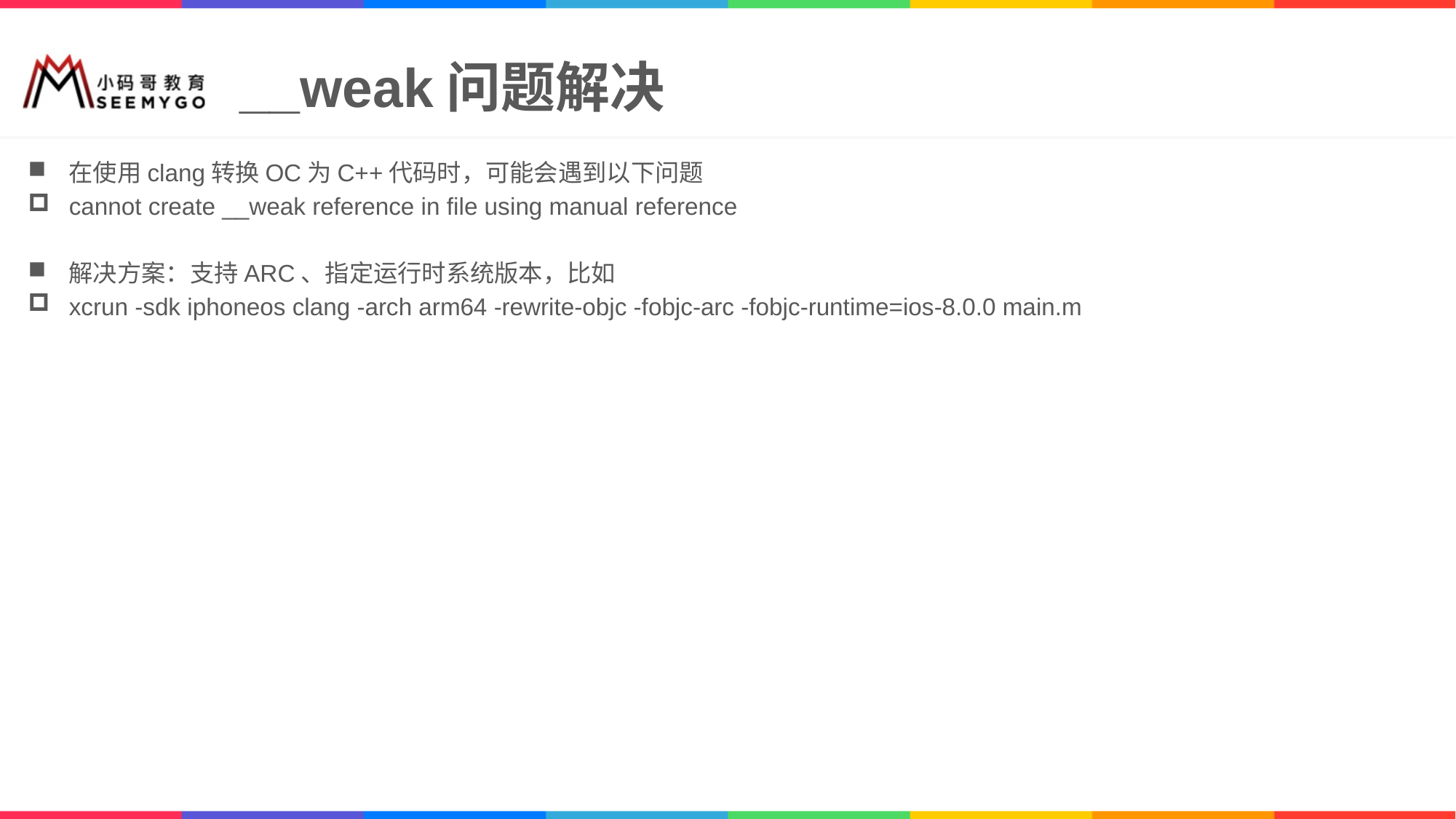

# __weak问题解决
在使用clang转换OC为C++代码时，可能会遇到以下问题
cannot create __weak reference in file using manual reference

解决方案：支持ARC、指定运行时系统版本，比如
xcrun -sdk iphoneos clang -arch arm64 -rewrite-objc -fobjc-arc -fobjc-runtime=ios-8.0.0 main.m